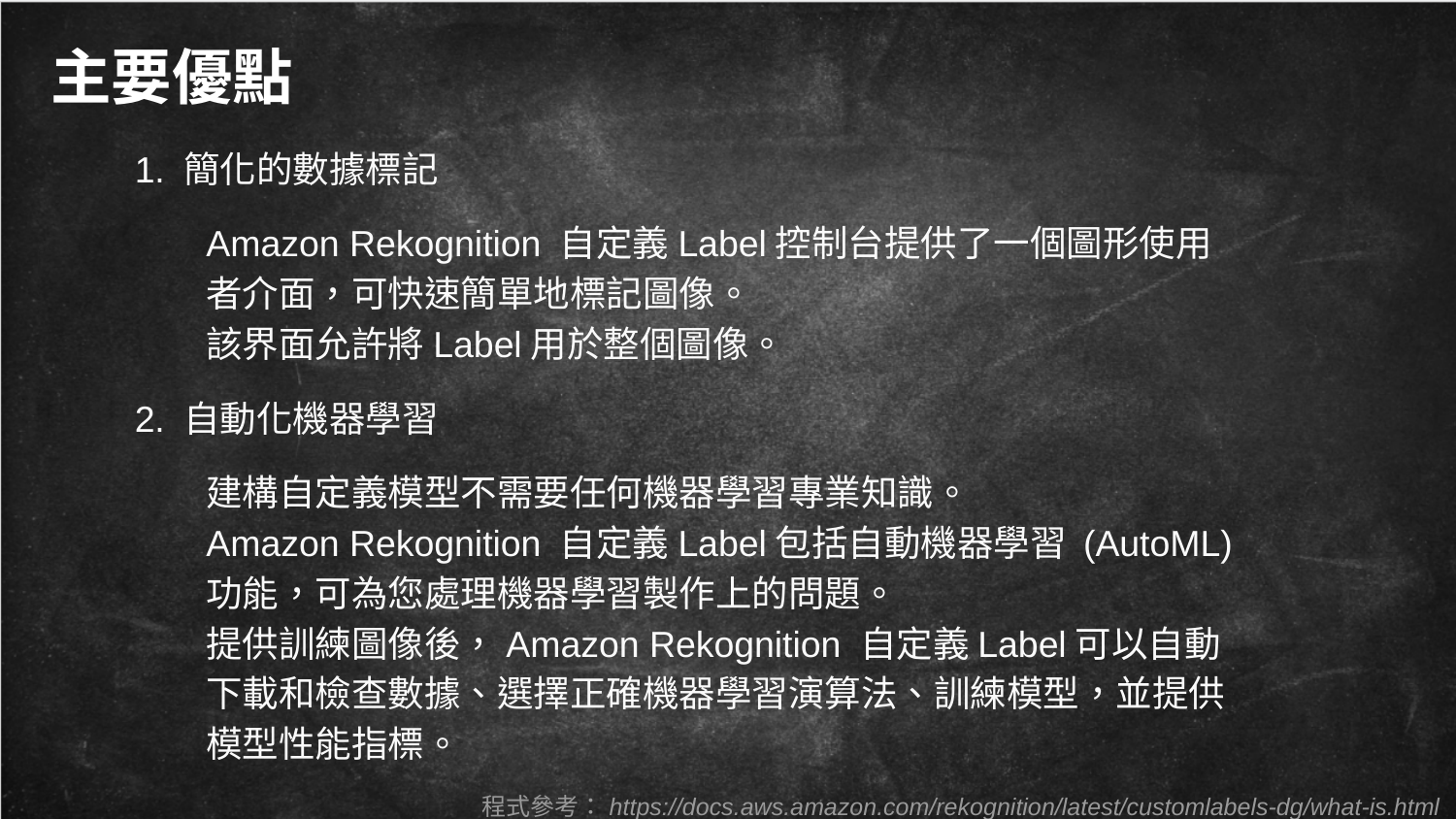

主要優點
1. 簡化的數據標記
Amazon Rekognition 自定義Label控制台提供了一個圖形使用者介面，可快速簡單地標記圖像。
該界面允許將Label用於整個圖像。
2. 自動化機器學習
建構自定義模型不需要任何機器學習專業知識。
Amazon Rekognition 自定義Label包括自動機器學習 (AutoML) 功能，可為您處理機器學習製作上的問題。
提供訓練圖像後，Amazon Rekognition 自定義Label可以自動下載和檢查數據、選擇正確機器學習演算法、訓練模型，並提供模型性能指標。
程式參考：https://docs.aws.amazon.com/rekognition/latest/customlabels-dg/what-is.html